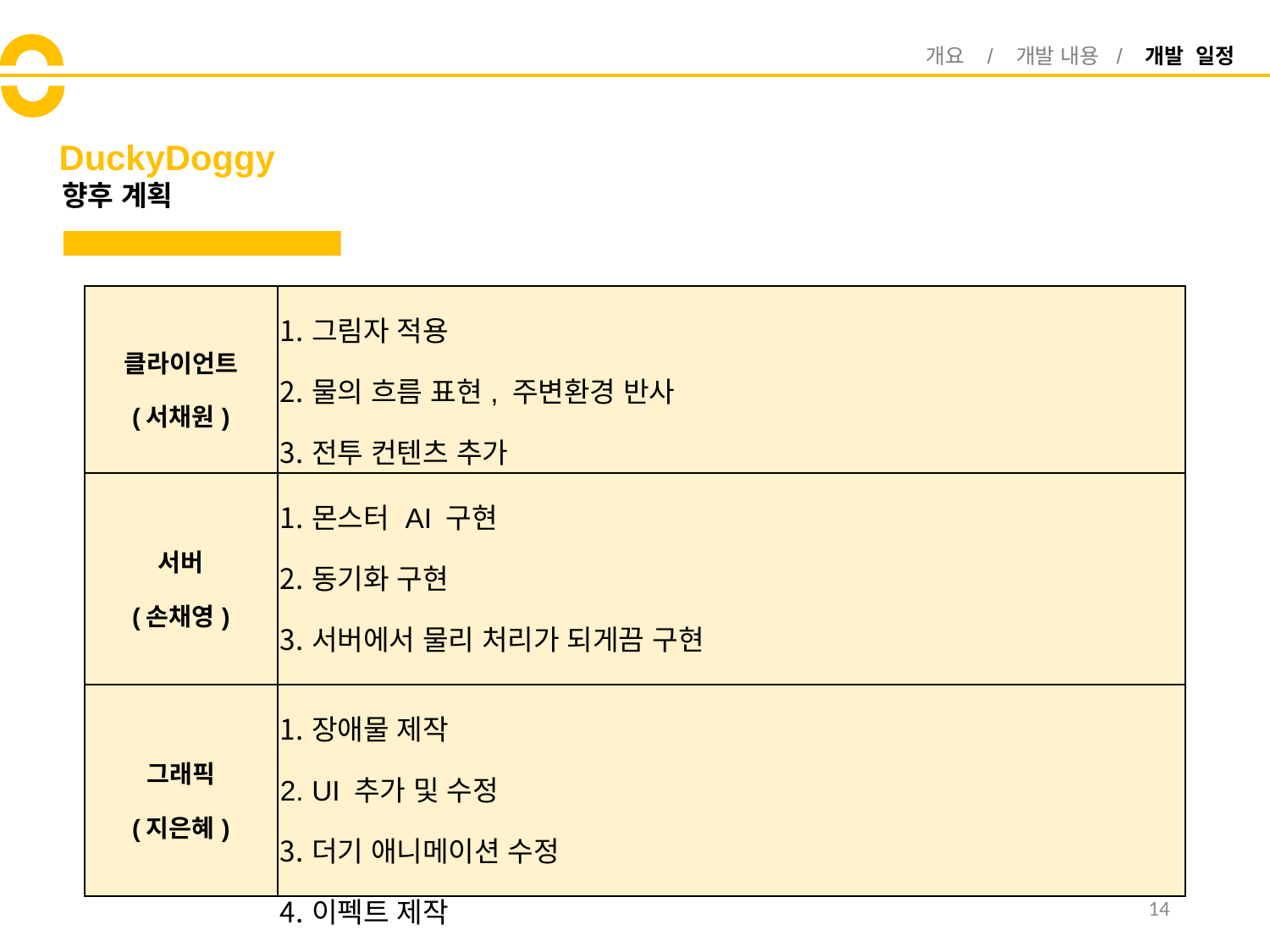

개요   /   개발 내용  /   개발  일정

# DuckyDoggy
향후 계획

| 클라이언트 (서채원) | 그림자 적용 물의 흐름 표현, 주변환경 반사 전투 컨텐츠 추가 |
| --- | --- |
| 서버 (손채영) | 몬스터 AI 구현 동기화 구현 서버에서 물리 처리가 되게끔 구현 사운드 |
| 그래픽 (지은혜) | 장애물 제작 UI 추가 및 수정 더기 애니메이션 수정 이펙트 제작 |
14